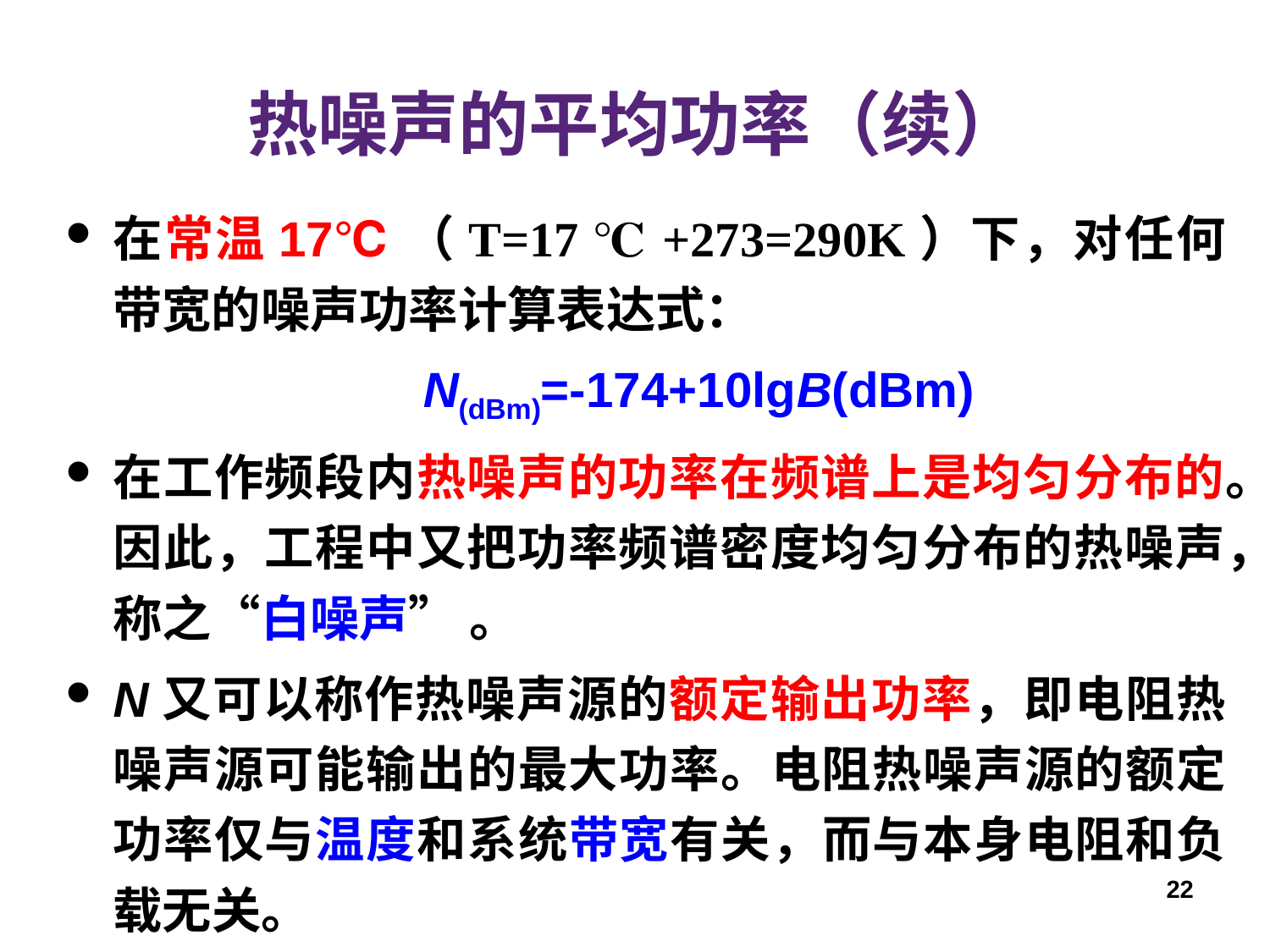

热噪声的平均功率（续）
在常温17℃（T=17 ℃ +273=290K）下，对任何带宽的噪声功率计算表达式：
                          N(dBm)=-174+10lgB(dBm)
在工作频段内热噪声的功率在频谱上是均匀分布的。因此，工程中又把功率频谱密度均匀分布的热噪声，称之“白噪声” 。
N又可以称作热噪声源的额定输出功率，即电阻热噪声源可能输出的最大功率。电阻热噪声源的额定功率仅与温度和系统带宽有关，而与本身电阻和负载无关。
22